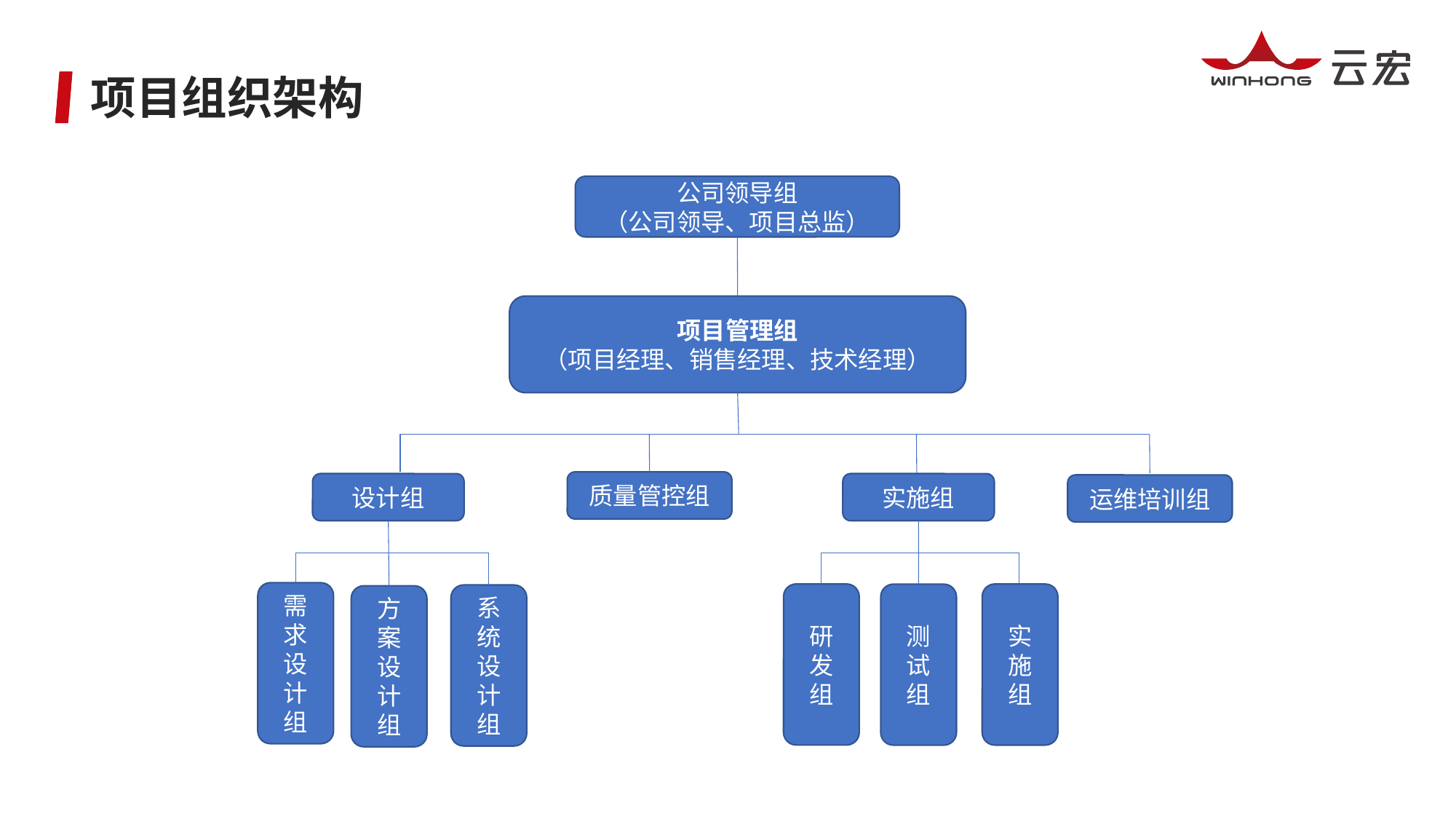

项目组织架构

公司领导组
（公司领导、项目总监）
项目管理组
（项目经理、销售经理、技术经理）
质量管控组
设计组
实施组
运维培训组
需求设计组
研发组
实施组
测试组
系统设计组
方案设计组